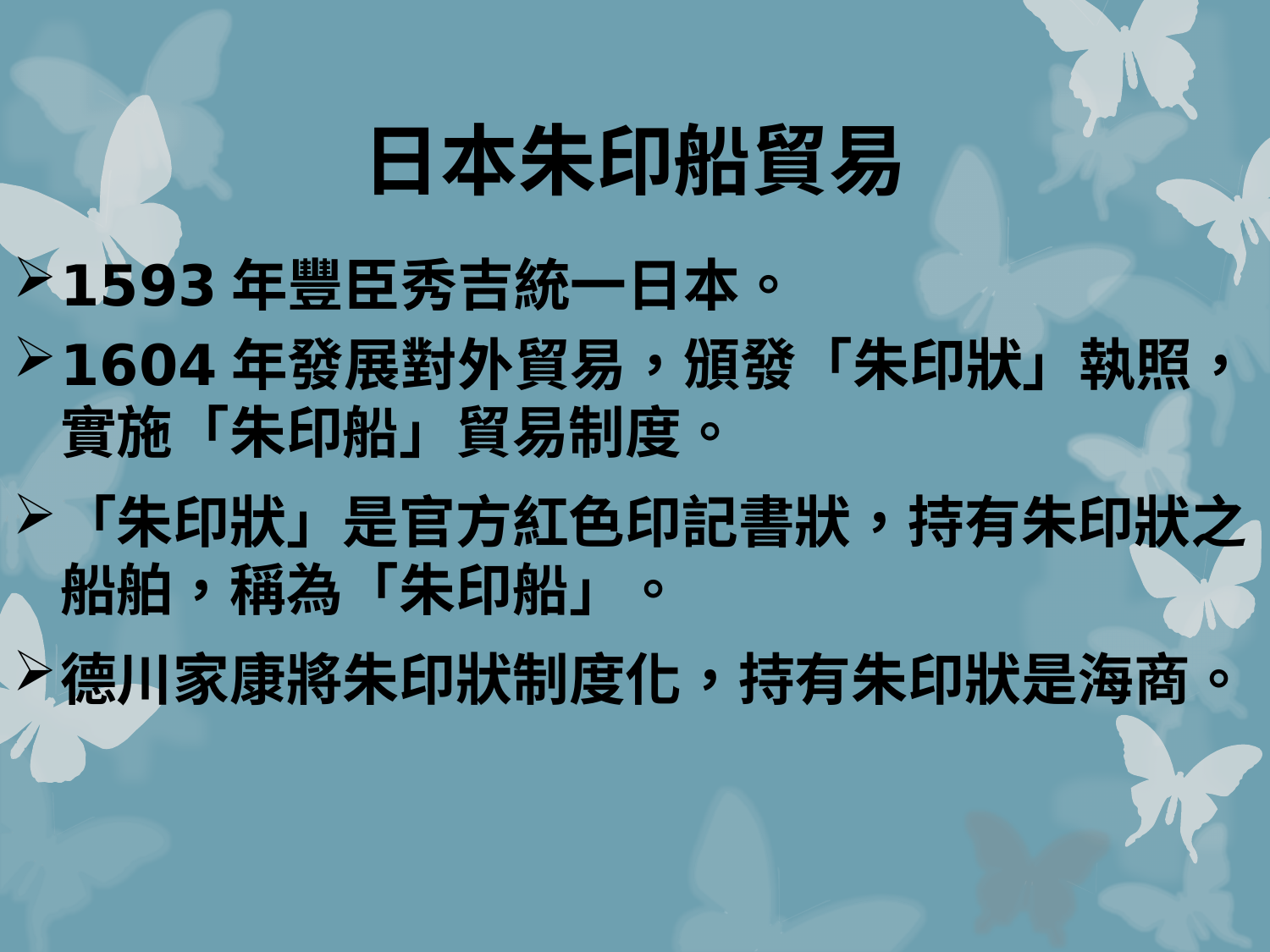

# 日本朱印船貿易
1593年豐臣秀吉統一日本。
1604年發展對外貿易，頒發「朱印狀」執照，實施「朱印船」貿易制度。
「朱印狀」是官方紅色印記書狀，持有朱印狀之船舶，稱為「朱印船」。
德川家康將朱印狀制度化，持有朱印狀是海商。